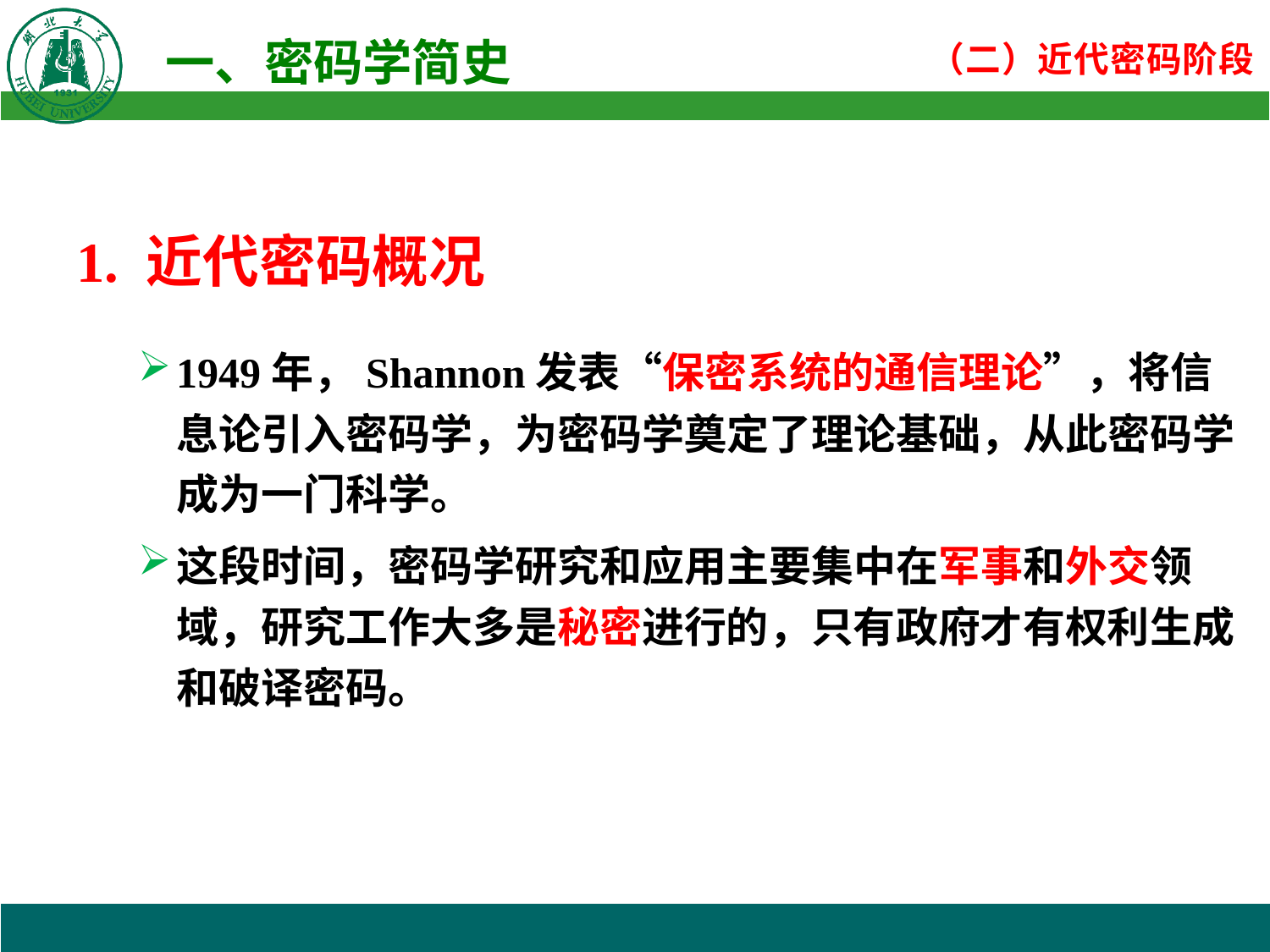

1. 近代密码概况
1949年，Shannon发表“保密系统的通信理论”，将信息论引入密码学，为密码学奠定了理论基础，从此密码学成为一门科学。
这段时间，密码学研究和应用主要集中在军事和外交领域，研究工作大多是秘密进行的，只有政府才有权利生成和破译密码。